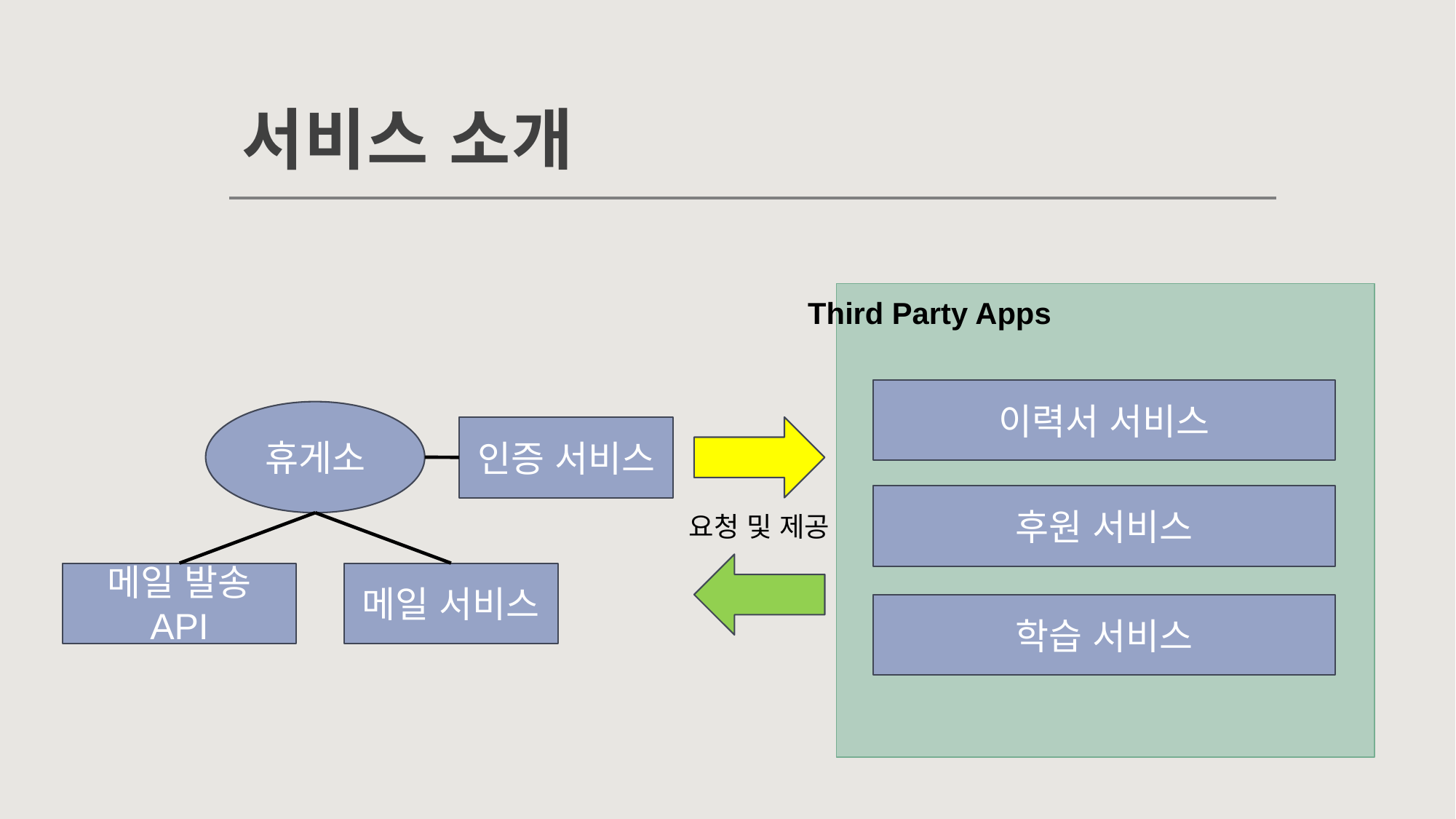

# 서비스 소개

Third Party Apps
이력서 서비스
휴게소
인증 서비스

후원 서비스
요청 및 제공

메일 발송 API
메일 서비스
학습 서비스